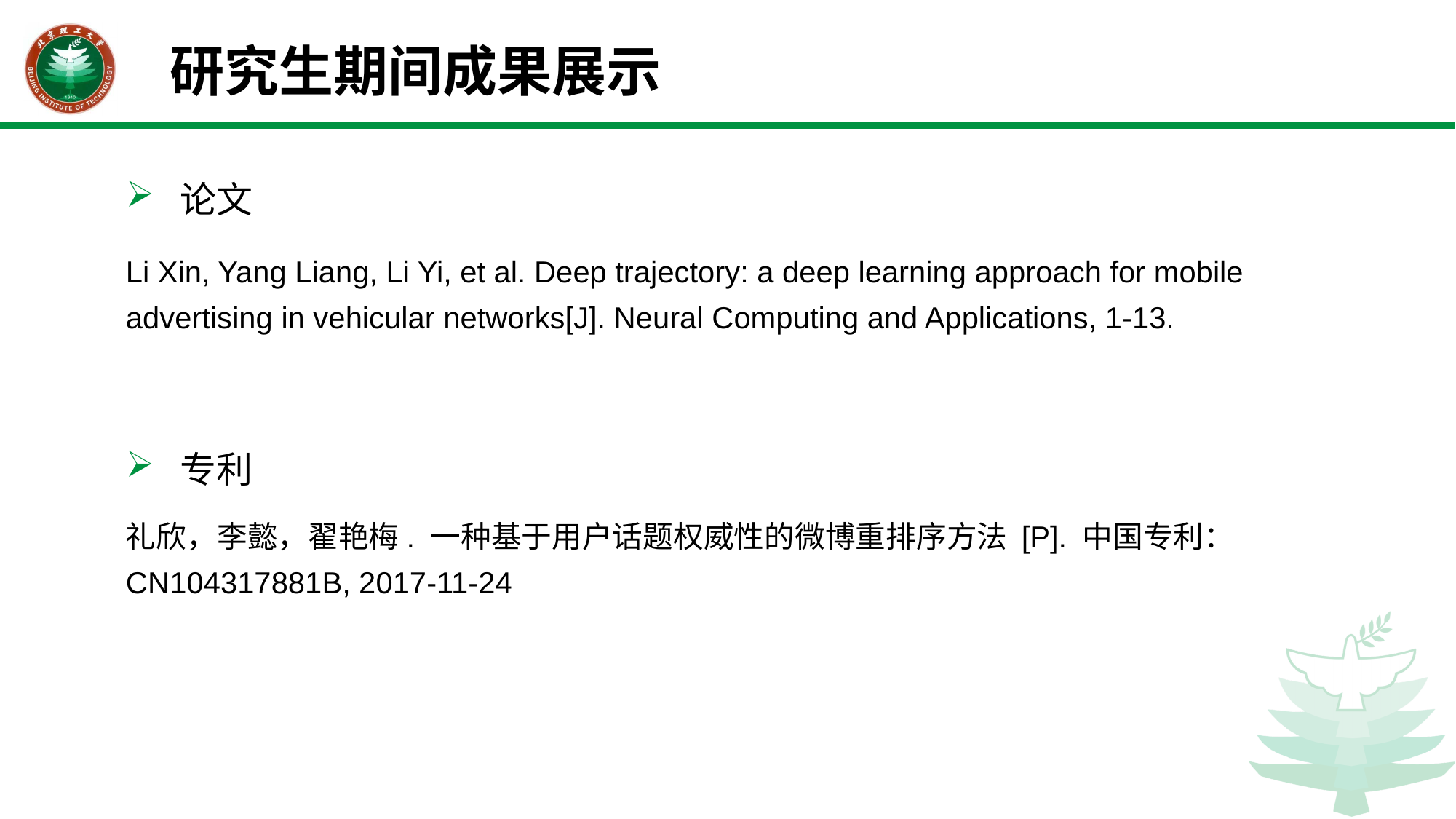

# 研究生期间成果展示
论文
Li Xin, Yang Liang, Li Yi, et al. Deep trajectory: a deep learning approach for mobile advertising in vehicular networks[J]. Neural Computing and Applications, 1-13.
专利
礼欣，李懿，翟艳梅. 一种基于用户话题权威性的微博重排序方法 [P]. 中国专利：CN104317881B, 2017-11-24